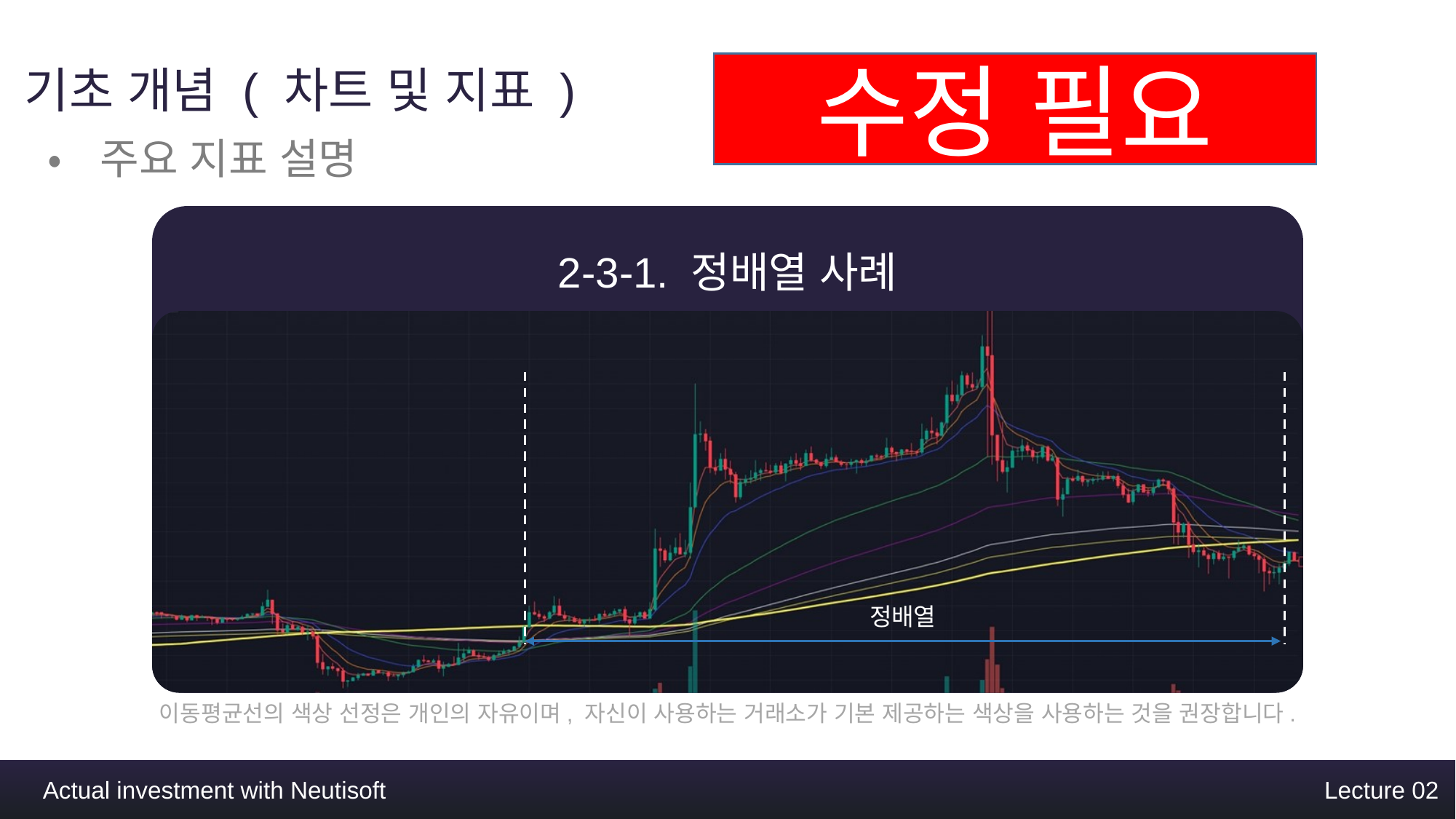

수정 필요
기초 개념 ( 차트 및 지표 )
•주요 지표 설명

2-3-1. 정배열 사례

정배열
이동평균선의 색상 선정은 개인의 자유이며, 자신이 사용하는 거래소가 기본 제공하는 색상을 사용하는 것을 권장합니다.

Actual investment with Neutisoft
Lecture 02